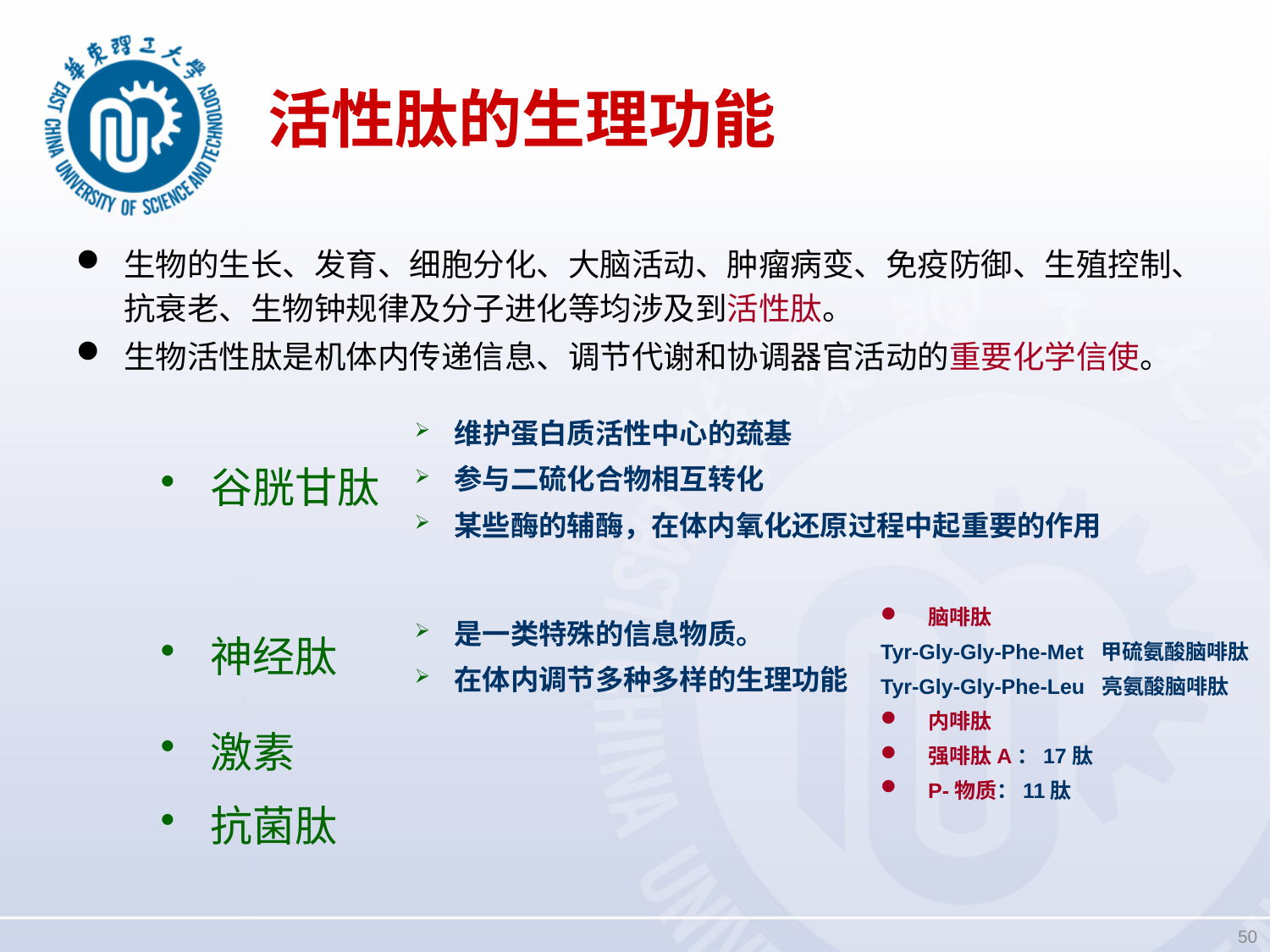

# 活性肽的生理功能
生物的生长、发育、细胞分化、大脑活动、肿瘤病变、免疫防御、生殖控制、抗衰老、生物钟规律及分子进化等均涉及到活性肽。
生物活性肽是机体内传递信息、调节代谢和协调器官活动的重要化学信使。
维护蛋白质活性中心的巯基
参与二硫化合物相互转化
某些酶的辅酶，在体内氧化还原过程中起重要的作用
谷胱甘肽
脑啡肽
Tyr-Gly-Gly-Phe-Met  甲硫氨酸脑啡肽
Tyr-Gly-Gly-Phe-Leu  亮氨酸脑啡肽
内啡肽
强啡肽A：17肽
P-物质：11肽
是一类特殊的信息物质。
在体内调节多种多样的生理功能
神经肽
激素
抗菌肽
50